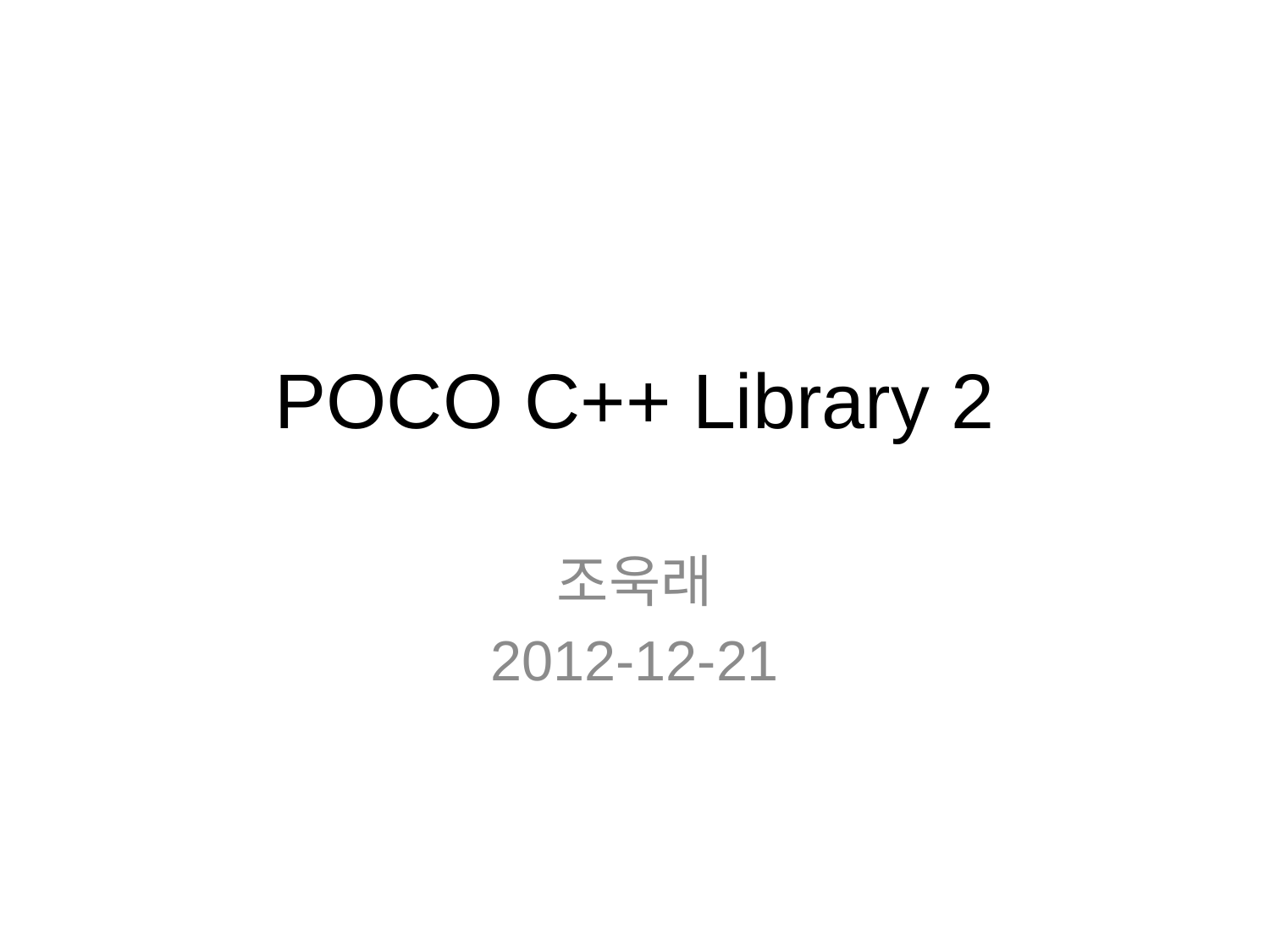

# POCO C++ Library 2
조욱래
2012-12-21